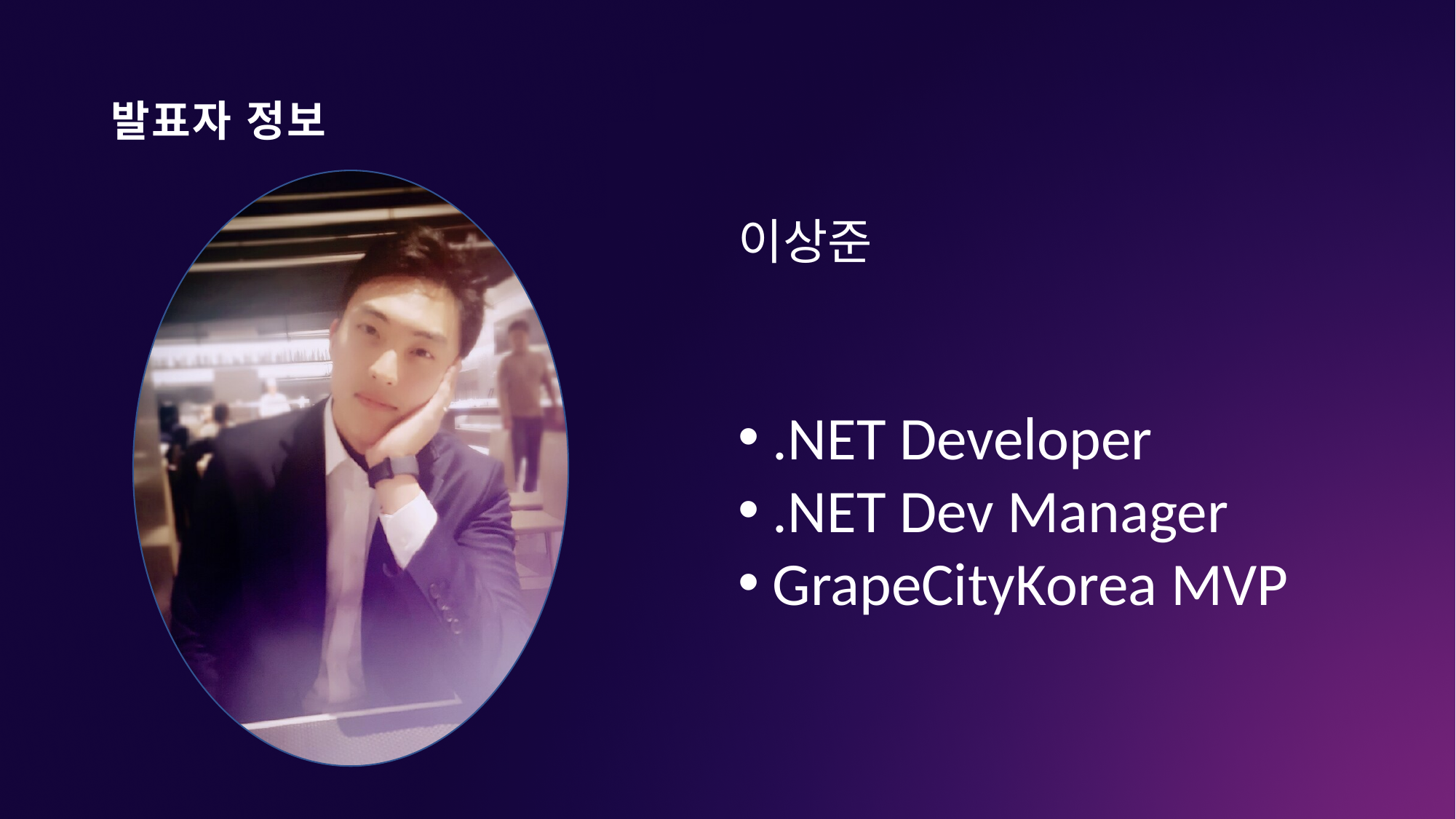

# 발표자 정보

이상준
.NET Developer
.NET Dev Manager
GrapeCityKorea MVP